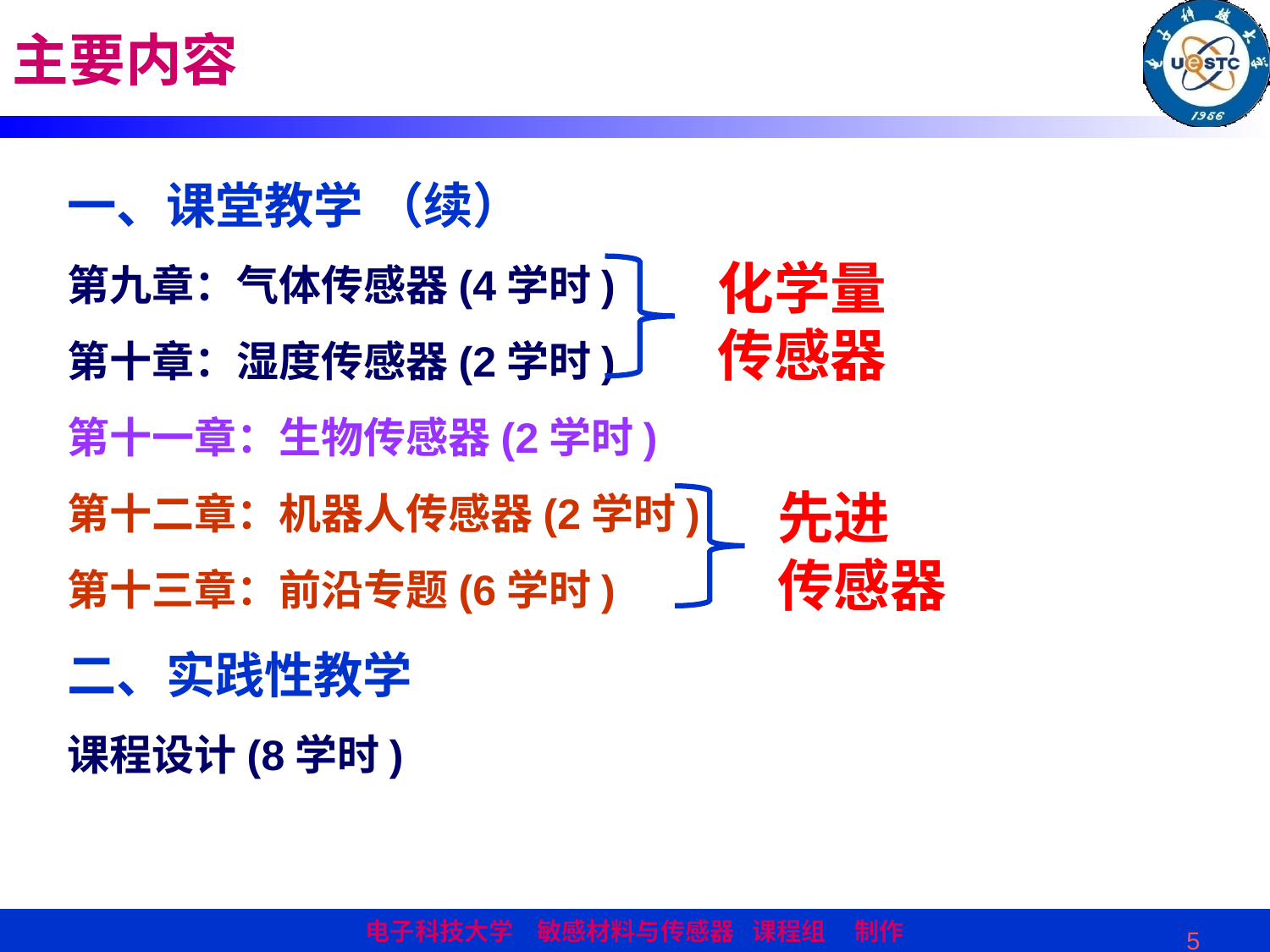

主要内容
一、课堂教学 （续）
第九章：气体传感器(4学时)
第十章：湿度传感器(2学时)
第十一章：生物传感器(2学时)
第十二章：机器人传感器(2学时)
第十三章：前沿专题(6学时)
二、实践性教学
课程设计(8学时)

化学量传感器

先进
传感器

5